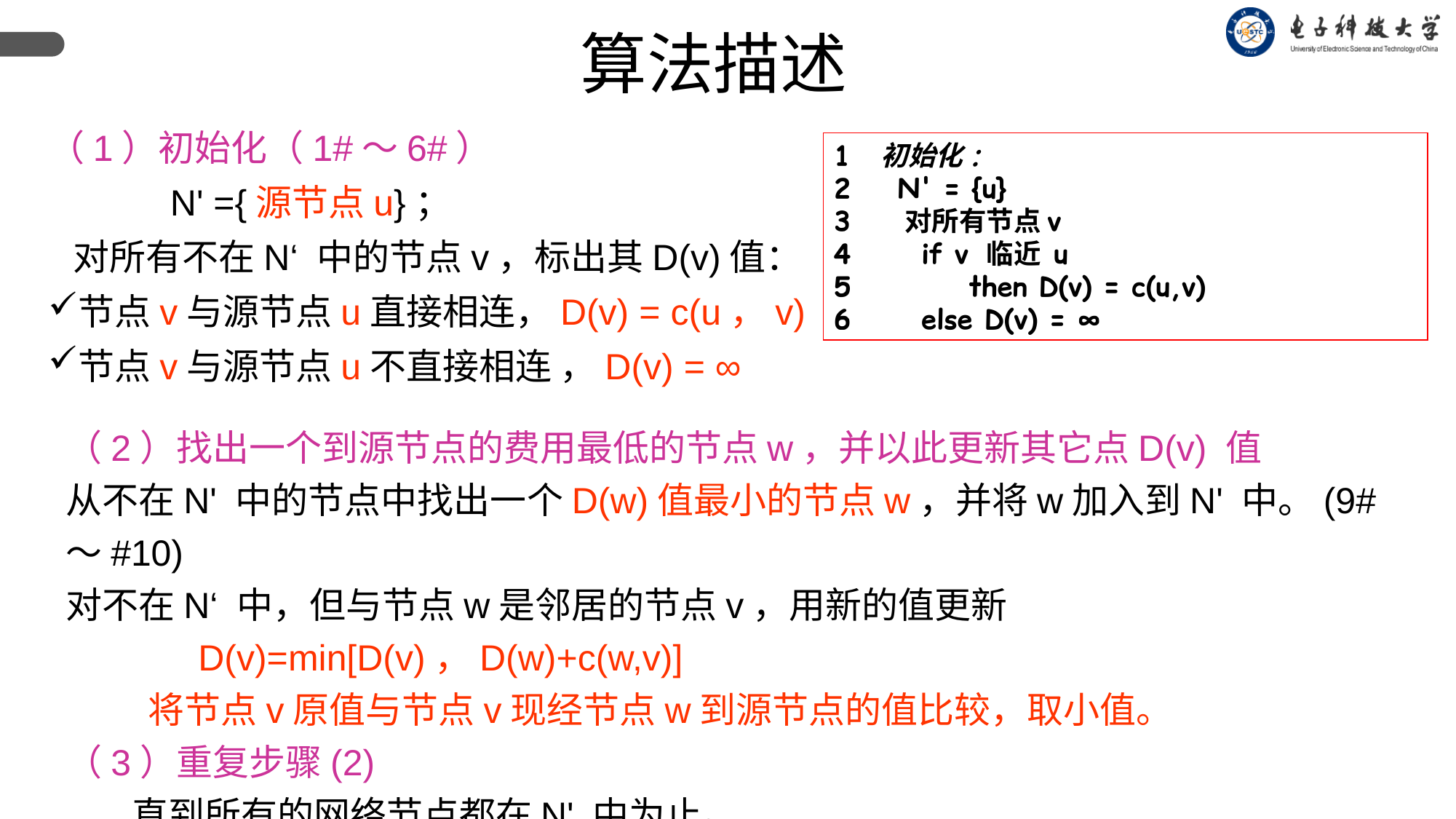

算法描述
（1）初始化（1#～6#）
            N' ={源节点u}；
  对所有不在N‘ 中的节点v，标出其D(v)值：
节点v与源节点u直接相连，D(v) = c(u，v)
节点v与源节点u不直接相连 ，D(v) = ∞
1  初始化:
2    N' = {u}
3    对所有节点v
4      if v 临近 u
5          then D(v) = c(u,v)
6      else D(v) = ∞
（2）找出一个到源节点的费用最低的节点w，并以此更新其它点D(v) 值
从不在N' 中的节点中找出一个D(w)值最小的节点w，并将w加入到N' 中。(9#～#10)
对不在N‘ 中，但与节点w是邻居的节点v，用新的值更新
             D(v)=min[D(v)，D(w)+c(w,v)]
         将节点v原值与节点v现经节点w到源节点的值比较，取小值。
（3）重复步骤(2)
       直到所有的网络节点都在N' 中为止。